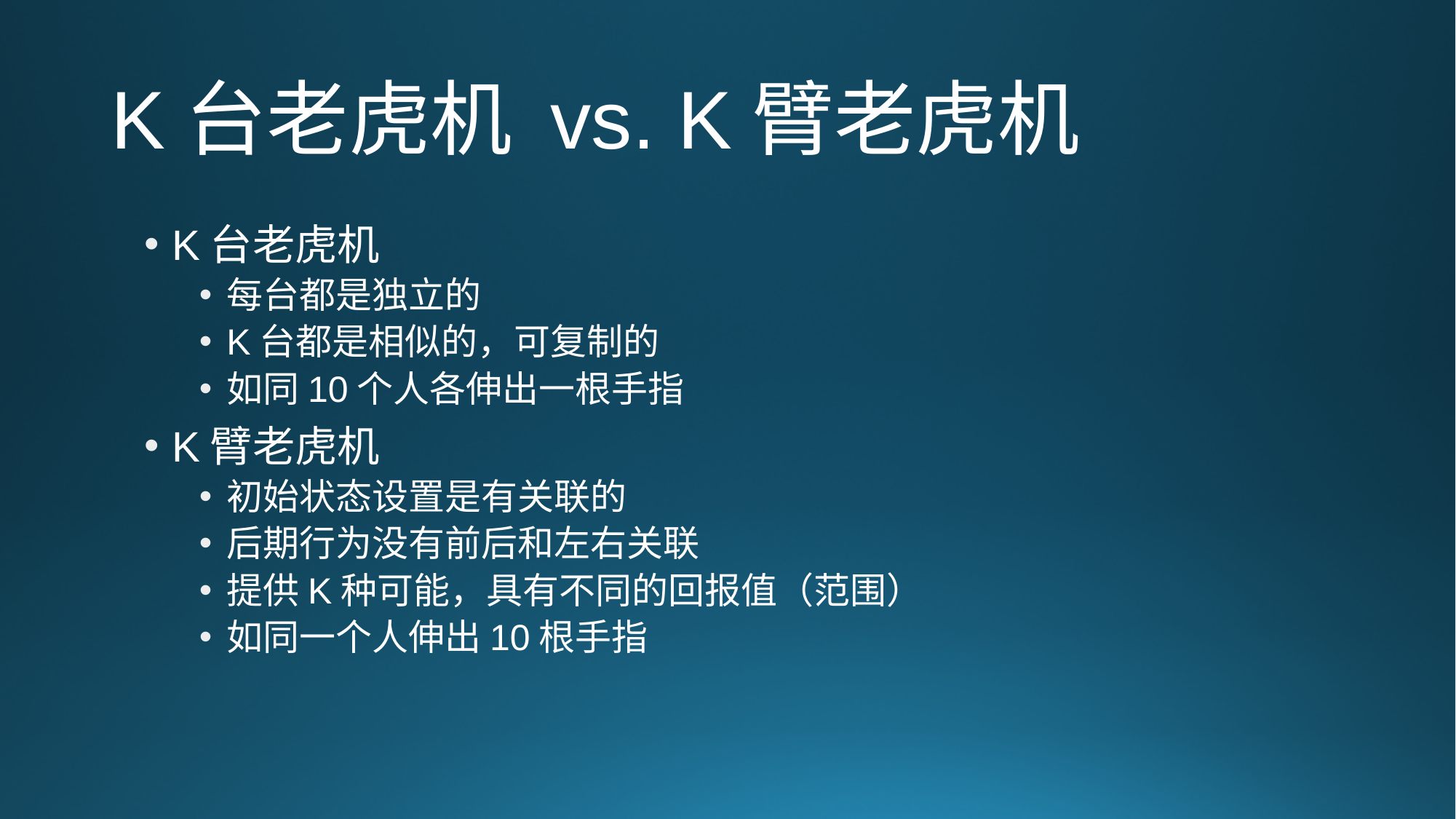

# K台老虎机 vs. K臂老虎机
K台老虎机
每台都是独立的
K台都是相似的，可复制的
如同10个人各伸出一根手指
K臂老虎机
初始状态设置是有关联的
后期行为没有前后和左右关联
提供K种可能，具有不同的回报值（范围）
如同一个人伸出10根手指